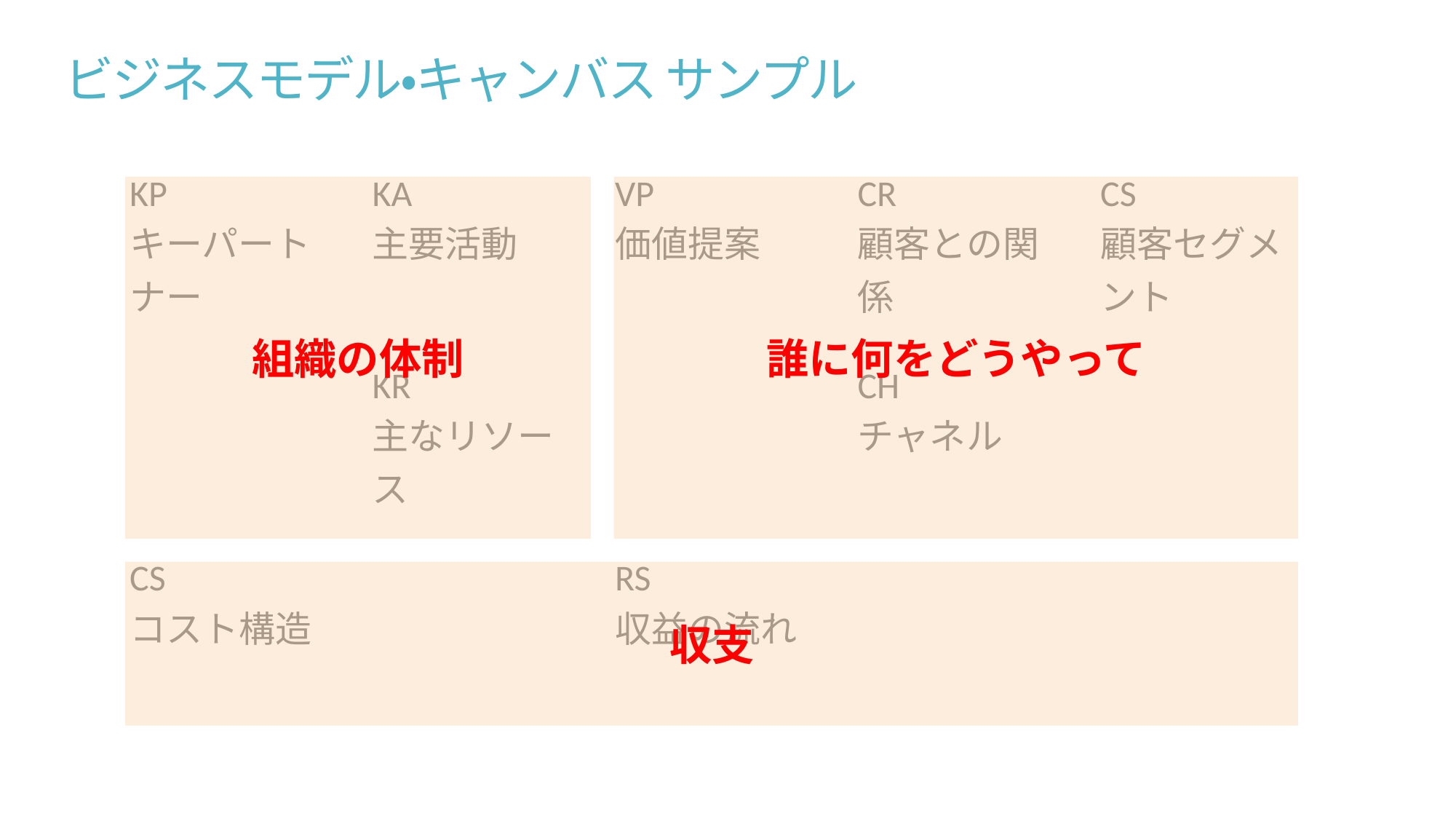

# ビジネスモデル・キャンバス サンプル
| KP キーパートナー | KA 主要活動 | VP 価値提案 | CR 顧客との関係 | CS 顧客セグメント |
| --- | --- | --- | --- | --- |
|  | KR 主なリソース |  | CH チャネル |  |
| CS コスト構造 |  | RS 収益の流れ |  |  |
組織の体制
誰に何をどうやって
収支